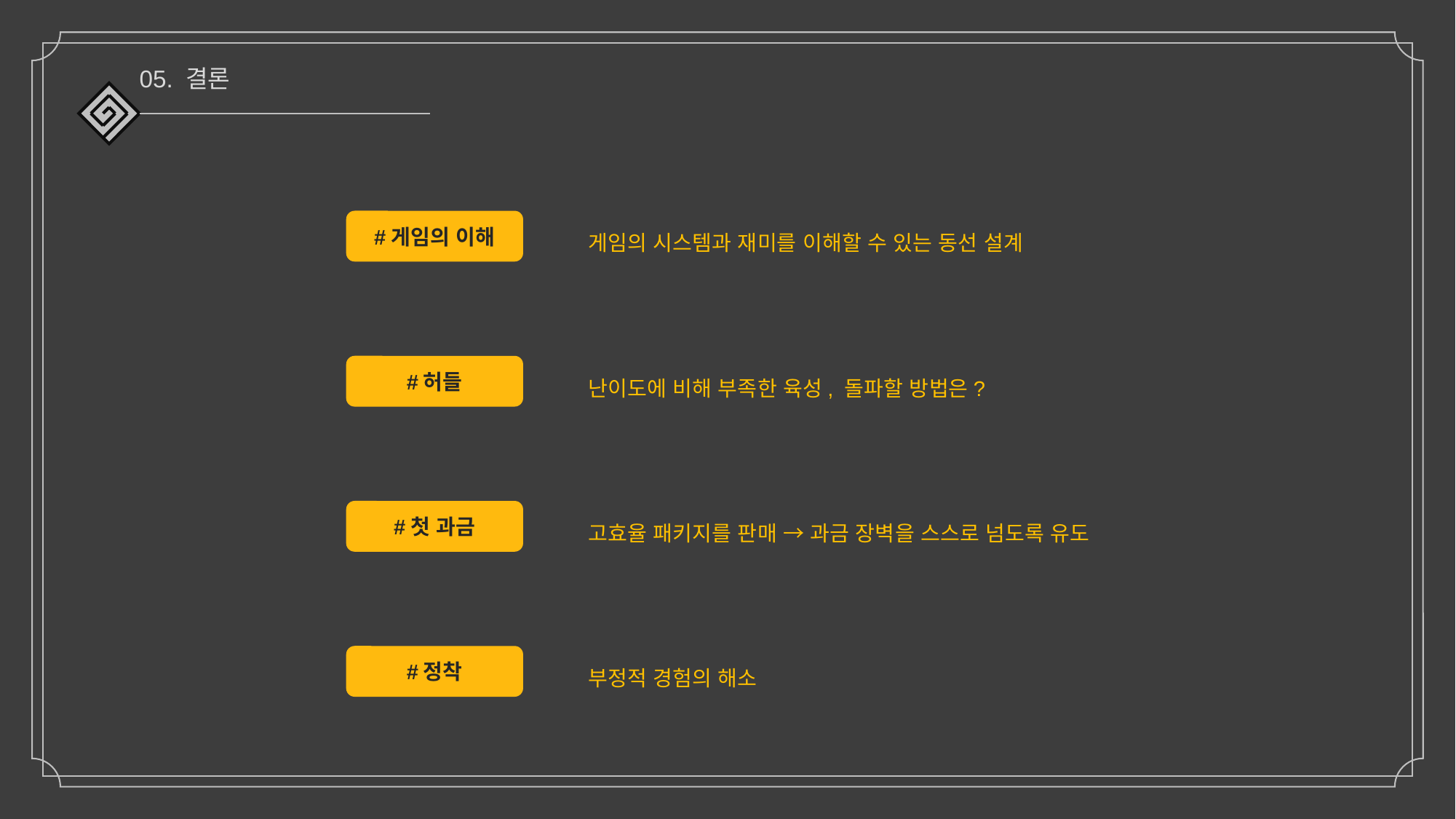

05. 결론

#게임의 이해
게임의 시스템과 재미를 이해할 수 있는 동선 설계
#허들
난이도에 비해 부족한 육성, 돌파할 방법은?
#첫 과금
고효율 패키지를 판매 → 과금 장벽을 스스로 넘도록 유도
#정착
부정적 경험의 해소